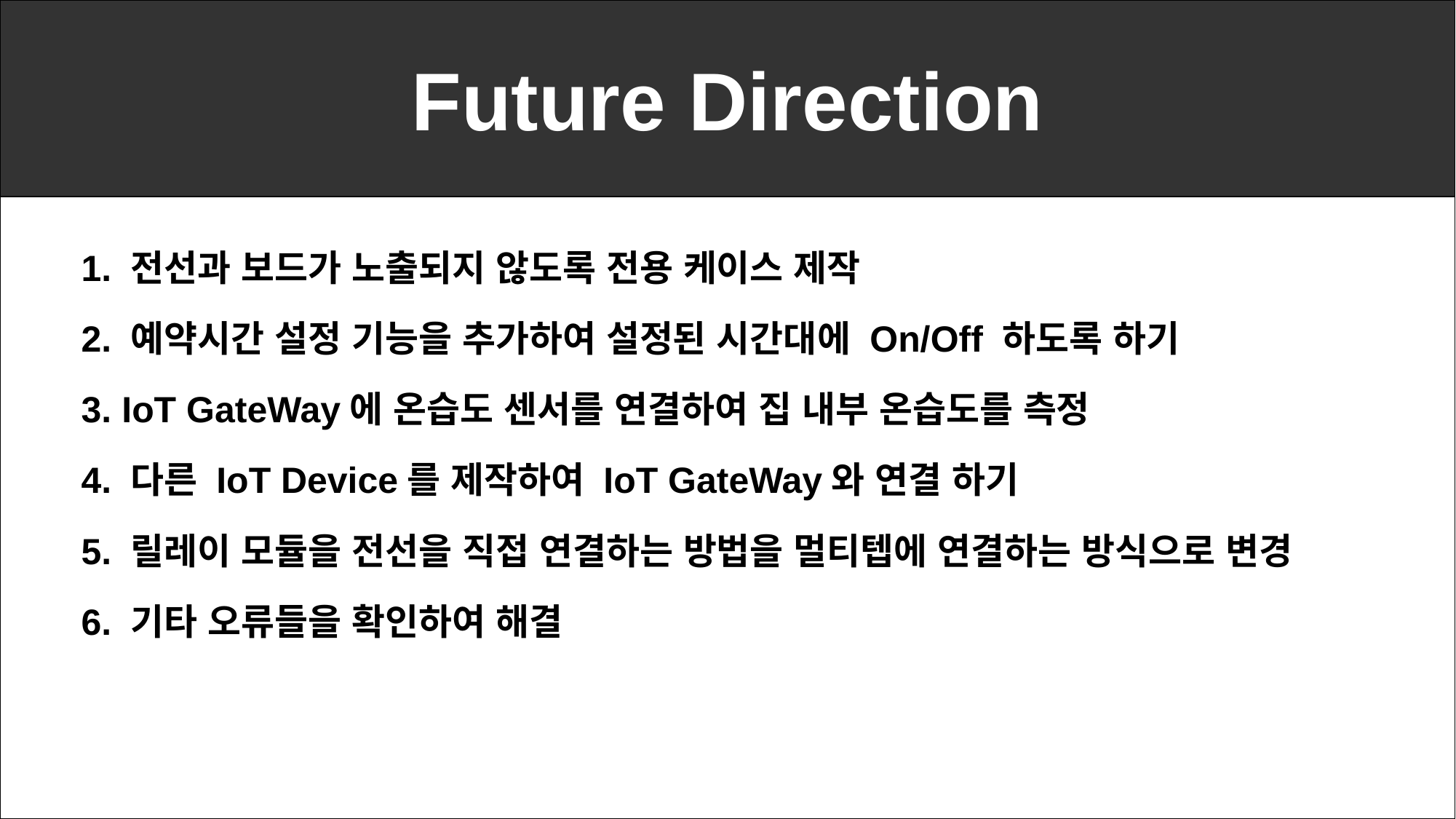

Future Direction

1. 전선과 보드가 노출되지 않도록 전용 케이스 제작
2. 예약시간 설정 기능을 추가하여 설정된 시간대에 On/Off 하도록 하기
3. IoT GateWay에 온습도 센서를 연결하여 집 내부 온습도를 측정
4. 다른 IoT Device를 제작하여 IoT GateWay와 연결 하기
5. 릴레이 모듈을 전선을 직접 연결하는 방법을 멀티텝에 연결하는 방식으로 변경
6. 기타 오류들을 확인하여 해결